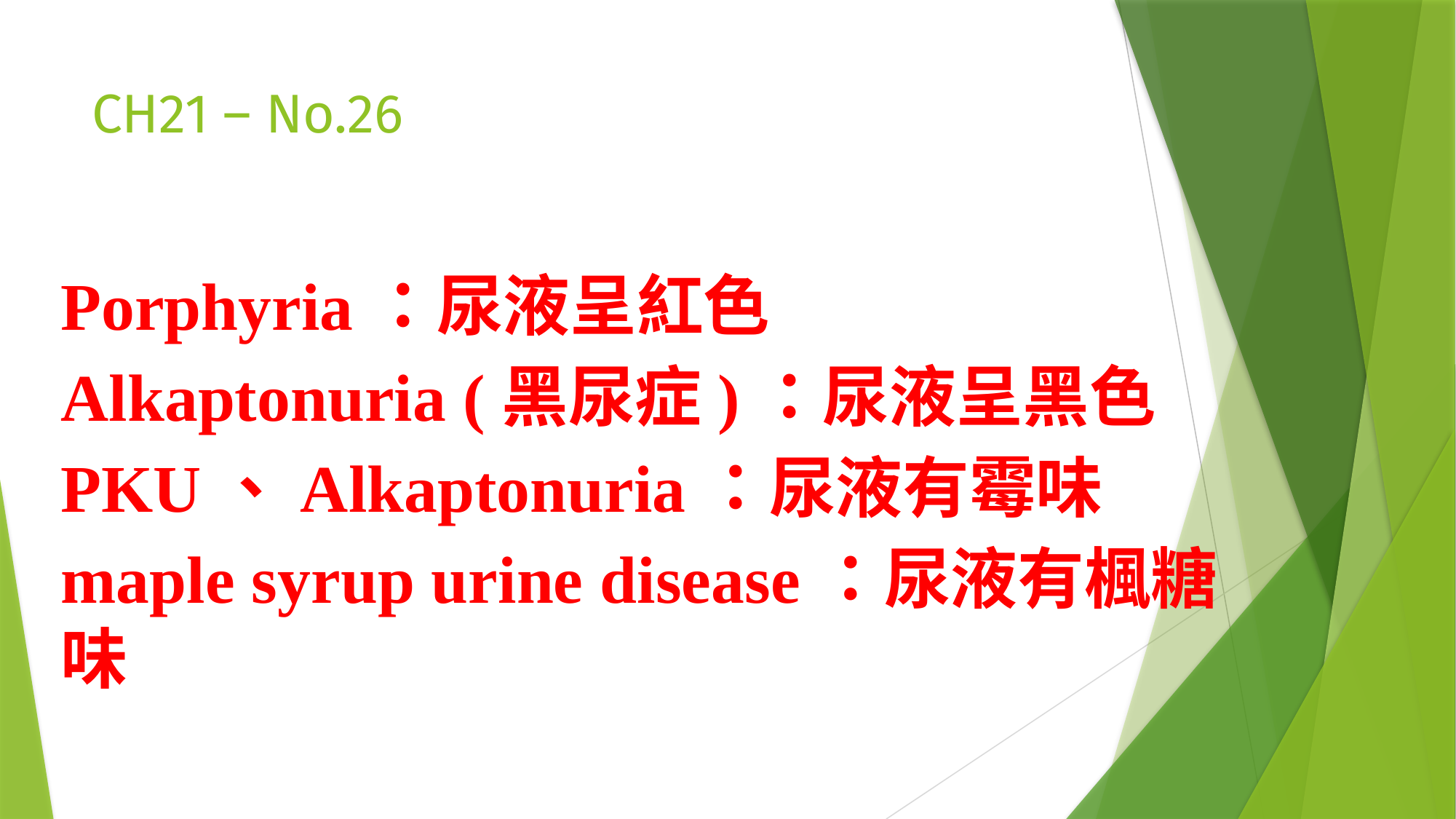

# CH21 – No.26
Porphyria：尿液呈紅色
Alkaptonuria (黑尿症)：尿液呈黑色
PKU、Alkaptonuria：尿液有霉味
maple syrup urine disease：尿液有楓糖味